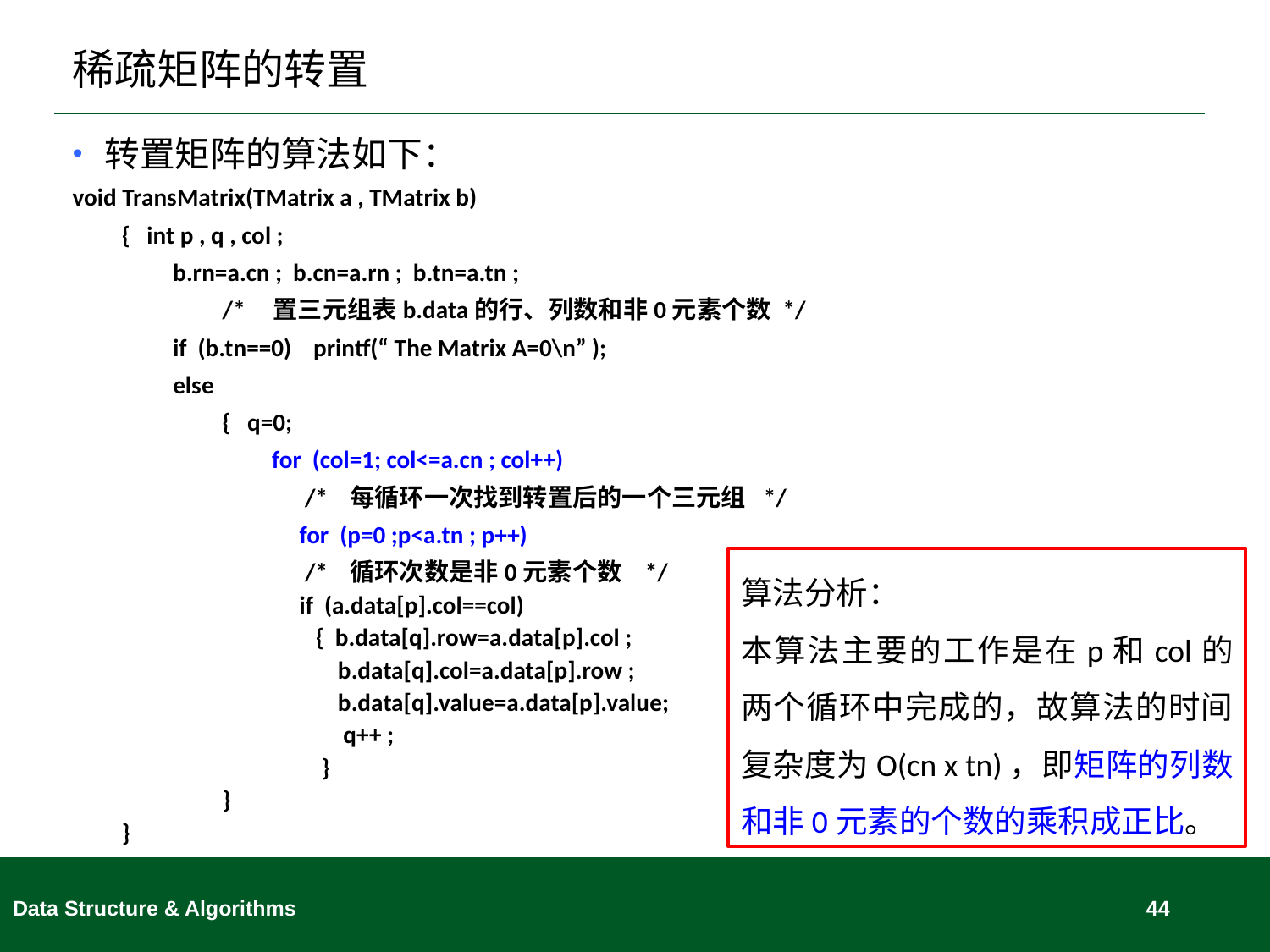

# 稀疏矩阵的转置
转置矩阵的算法如下：
void TransMatrix(TMatrix a , TMatrix b)
{   int p , q , col ;
b.rn=a.cn ;  b.cn=a.rn ;  b.tn=a.tn ;
/*    置三元组表b.data的行、列数和非0元素个数 */
if  (b.tn==0)    printf(“ The Matrix A=0\n” );
else
{   q=0;
for  (col=1; col<=a.cn ; col++)
      /*   每循环一次找到转置后的一个三元组  */
     for  (p=0 ;p<a.tn ; p++)
      /*   循环次数是非0元素个数   */
     if  (a.data[p].col==col)
        {  b.data[q].row=a.data[p].col ;
            b.data[q].col=a.data[p].row ;
            b.data[q].value=a.data[p].value;
             q++ ;
         }
}
}
算法分析：
本算法主要的工作是在p和col的两个循环中完成的，故算法的时间复杂度为O(cn x tn)，即矩阵的列数和非0元素的个数的乘积成正比。
Data Structure & Algorithms
44